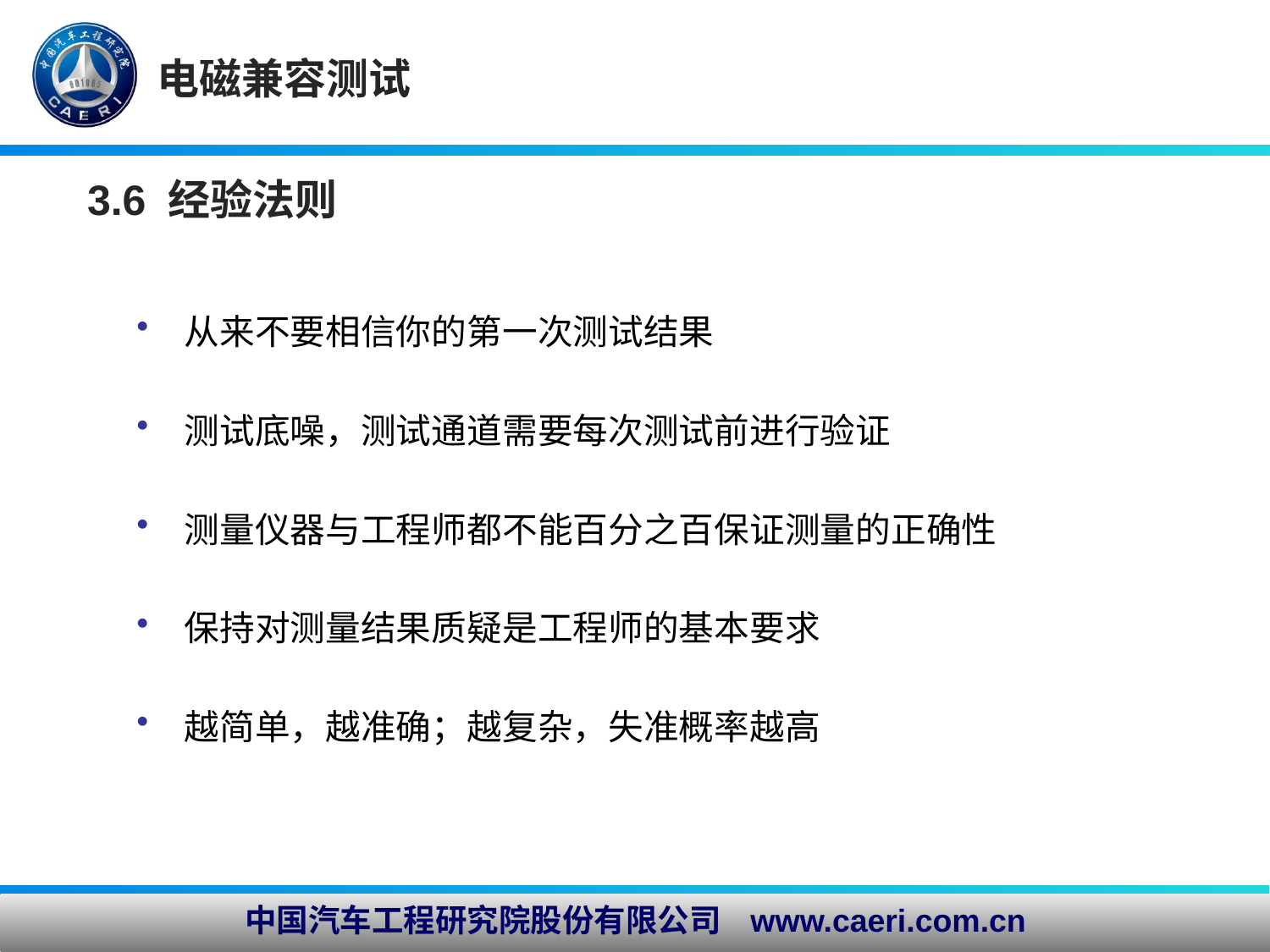

电磁兼容测试
3.6 经验法则

从来不要相信你的第一次测试结果

测试底噪，测试通道需要每次测试前进行验证

测量仪器与工程师都不能百分之百保证测量的正确性

保持对测量结果质疑是工程师的基本要求

越简单，越准确；越复杂，失准概率越高